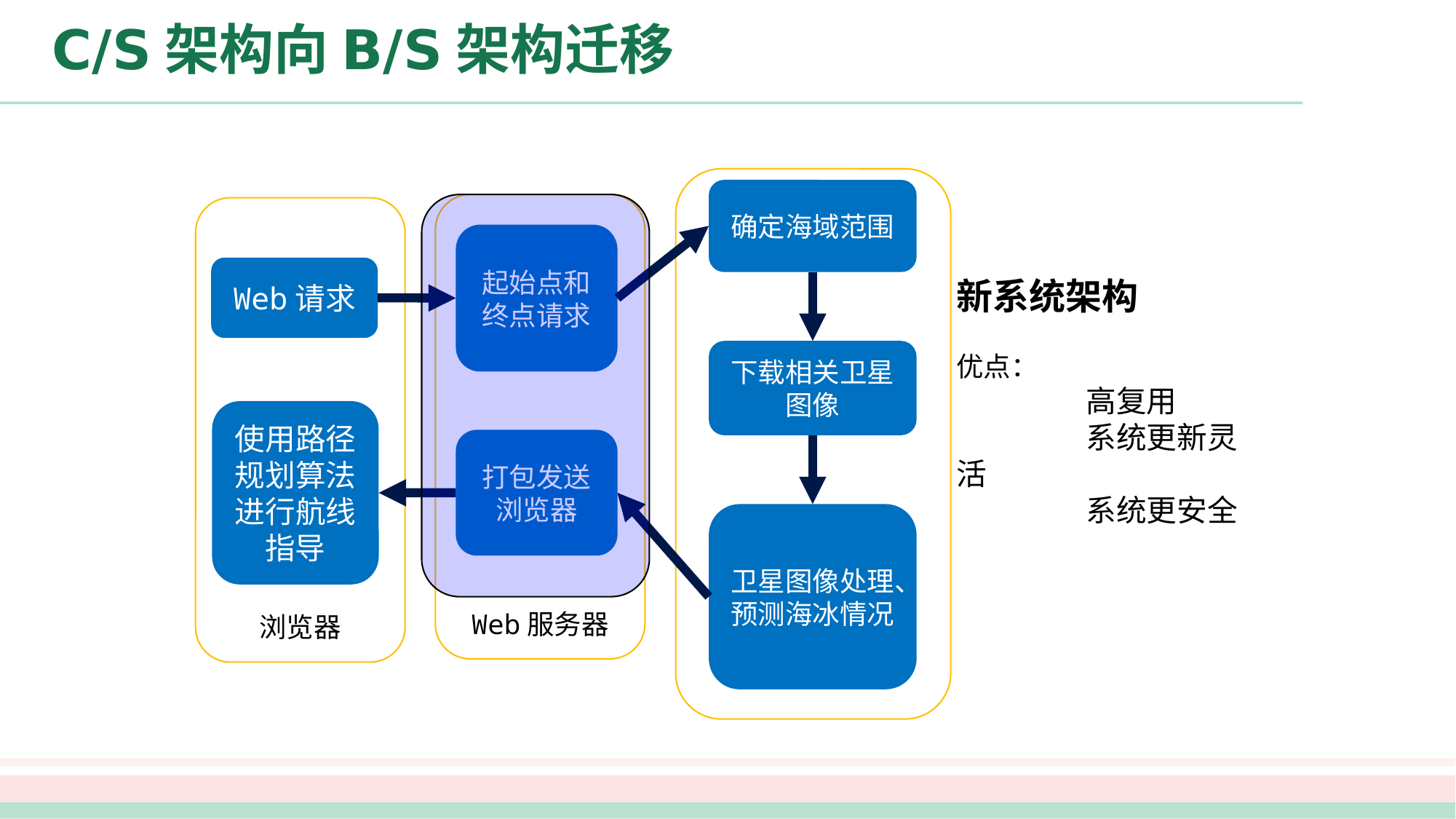

# C/S架构向B/S架构迁移

原服务器端
确定海域范围
下载相关卫星图像
卫星图像处理、预测海冰情况

Web服务器
起始点和终点请求
打包发送浏览器
Web请求

浏览器
新系统架构

优点：
	  高复用
	  系统更新灵活
	  系统更安全

使用路径规划算法进行航线指导